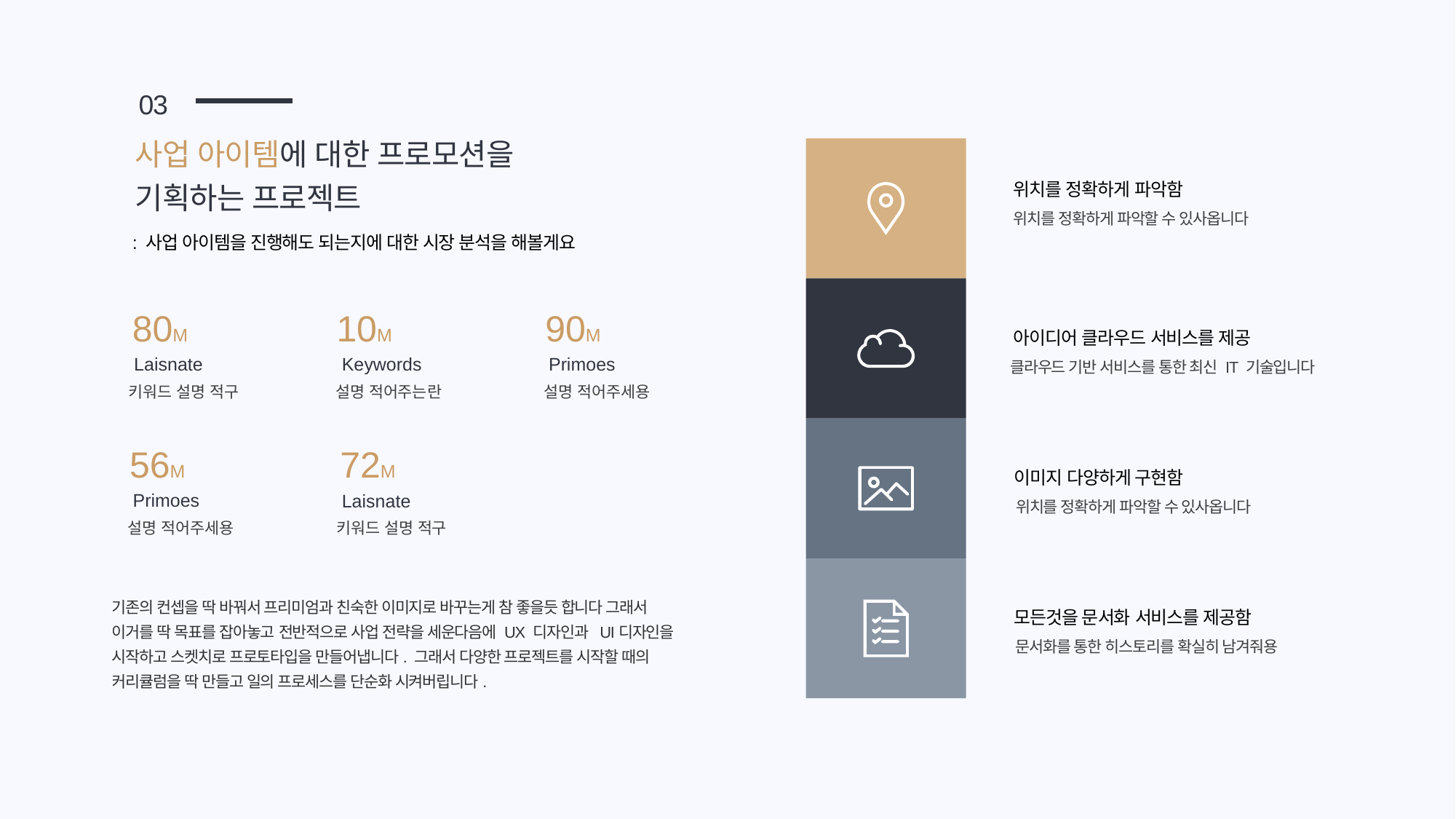

03
사업 아이템에 대한 프로모션을
기획하는 프로젝트

위치를 정확하게 파악함

위치를 정확하게 파악할 수 있사옵니다
: 사업 아이템을 진행해도 되는지에 대한 시장 분석을 해볼게요

80M
10M
90M
아이디어 클라우드 서비스를 제공

Laisnate
Keywords
Primoes
클라우드 기반 서비스를 통한 최신 IT 기술입니다
키워드 설명 적구
설명 적어주는란
설명 적어주세용

56M
72M
이미지 다양하게 구현함

Primoes
Laisnate
위치를 정확하게 파악할 수 있사옵니다
설명 적어주세용
키워드 설명 적구

기존의 컨셉을 딱 바꿔서 프리미엄과 친숙한 이미지로 바꾸는게 참 좋을듯 합니다 그래서
이거를 딱 목표를 잡아놓고 전반적으로 사업 전략을 세운다음에 UX 디자인과  UI디자인을
시작하고 스켓치로 프로토타입을 만들어냅니다. 그래서 다양한 프로젝트를 시작할 때의
커리큘럼을 딱 만들고 일의 프로세스를 단순화 시켜버립니다.
모든것을 문서화 서비스를 제공함

문서화를 통한 히스토리를 확실히 남겨줘용